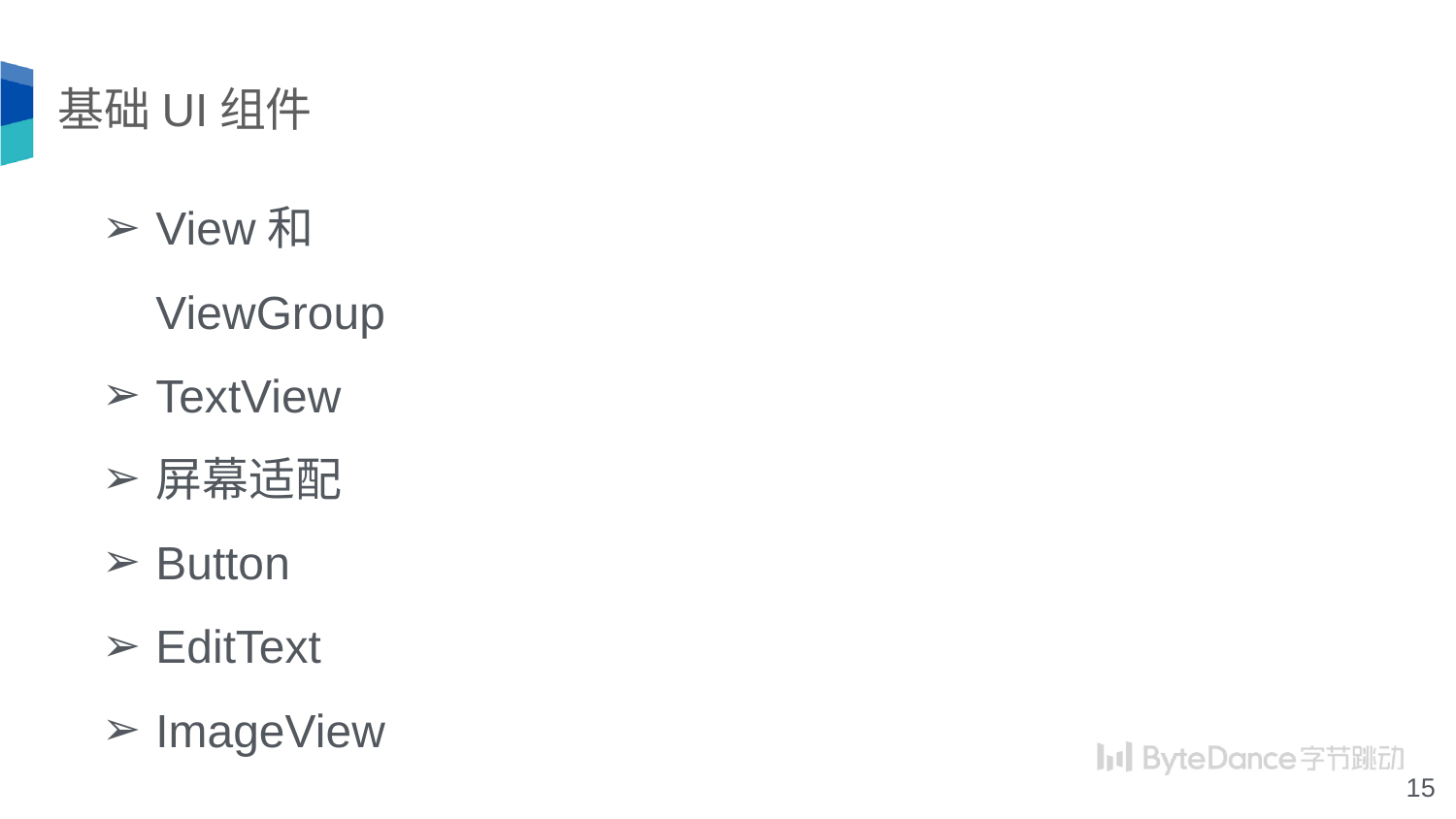

# 基础UI组件
View和ViewGroup
TextView
屏幕适配
Button
EditText
ImageView
15